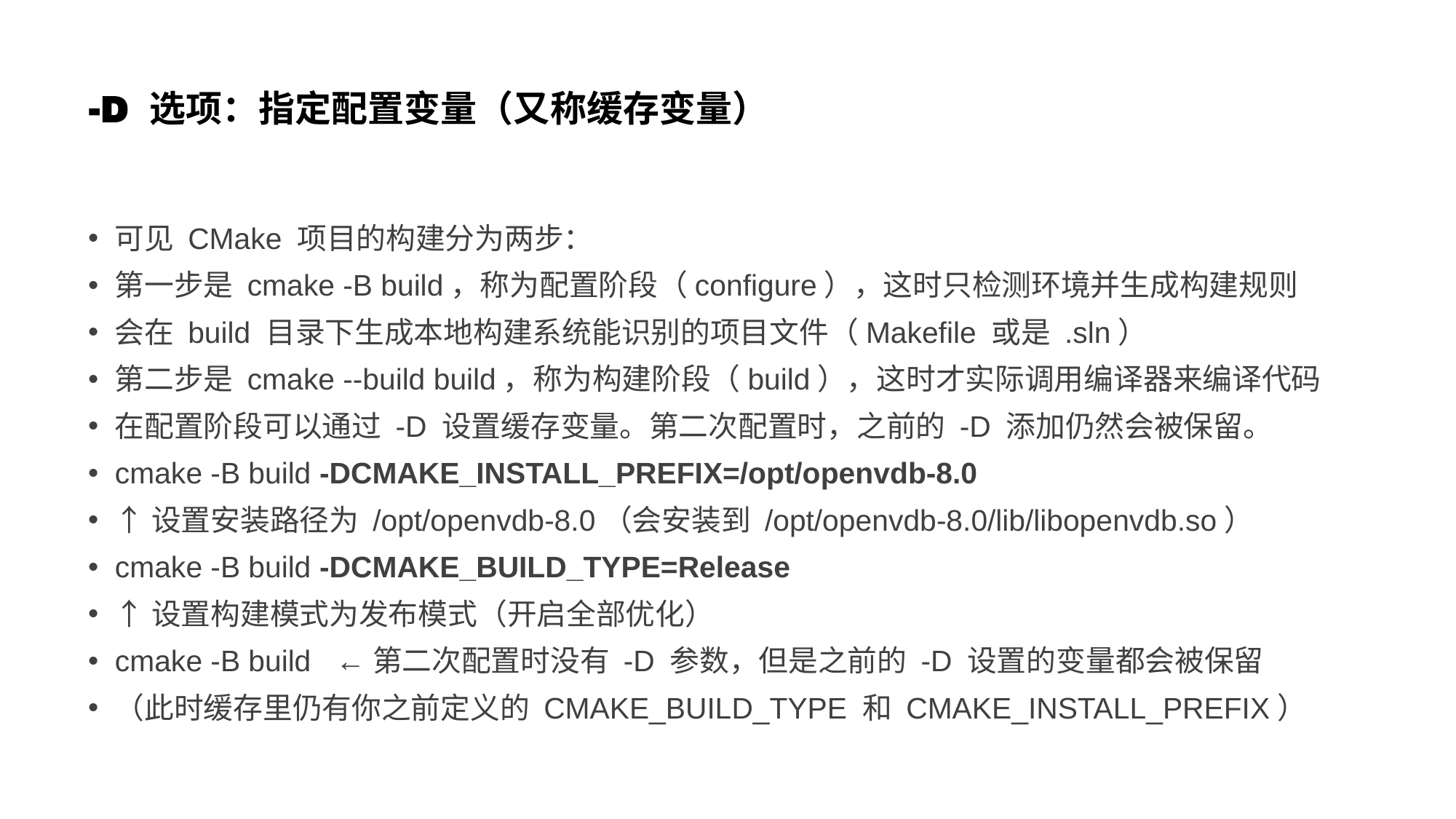

# -D 选项：指定配置变量（又称缓存变量）
可见 CMake 项目的构建分为两步：
第一步是 cmake -B build，称为配置阶段（configure），这时只检测环境并生成构建规则
会在 build 目录下生成本地构建系统能识别的项目文件（Makefile 或是 .sln）
第二步是 cmake --build build，称为构建阶段（build），这时才实际调用编译器来编译代码
在配置阶段可以通过 -D 设置缓存变量。第二次配置时，之前的 -D 添加仍然会被保留。
cmake -B build -DCMAKE_INSTALL_PREFIX=/opt/openvdb-8.0
↑设置安装路径为 /opt/openvdb-8.0（会安装到 /opt/openvdb-8.0/lib/libopenvdb.so）
cmake -B build -DCMAKE_BUILD_TYPE=Release
↑设置构建模式为发布模式（开启全部优化）
cmake -B build   ←第二次配置时没有 -D 参数，但是之前的 -D 设置的变量都会被保留
（此时缓存里仍有你之前定义的 CMAKE_BUILD_TYPE 和 CMAKE_INSTALL_PREFIX）